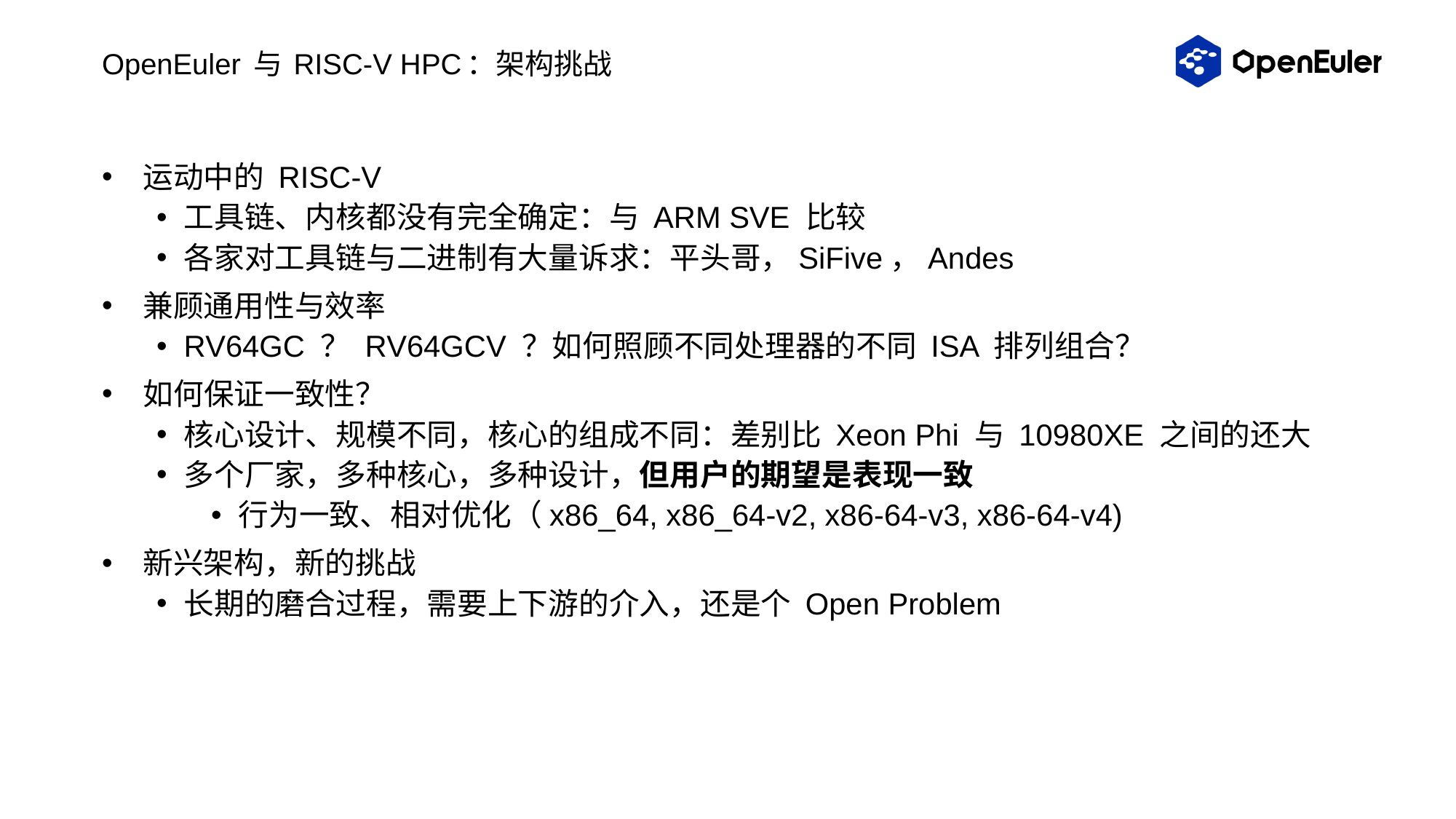

# OpenEuler 与 RISC-V HPC：架构挑战
运动中的 RISC-V
工具链、内核都没有完全确定：与 ARM SVE 比较
各家对工具链与二进制有大量诉求：平头哥，SiFive，Andes
兼顾通用性与效率
RV64GC ？ RV64GCV ？如何照顾不同处理器的不同 ISA 排列组合？
如何保证一致性？
核心设计、规模不同，核心的组成不同：差别比 Xeon Phi 与 10980XE 之间的还大
多个厂家，多种核心，多种设计，但用户的期望是表现一致
行为一致、相对优化（x86_64, x86_64-v2, x86-64-v3, x86-64-v4)
新兴架构，新的挑战
长期的磨合过程，需要上下游的介入，还是个 Open Problem